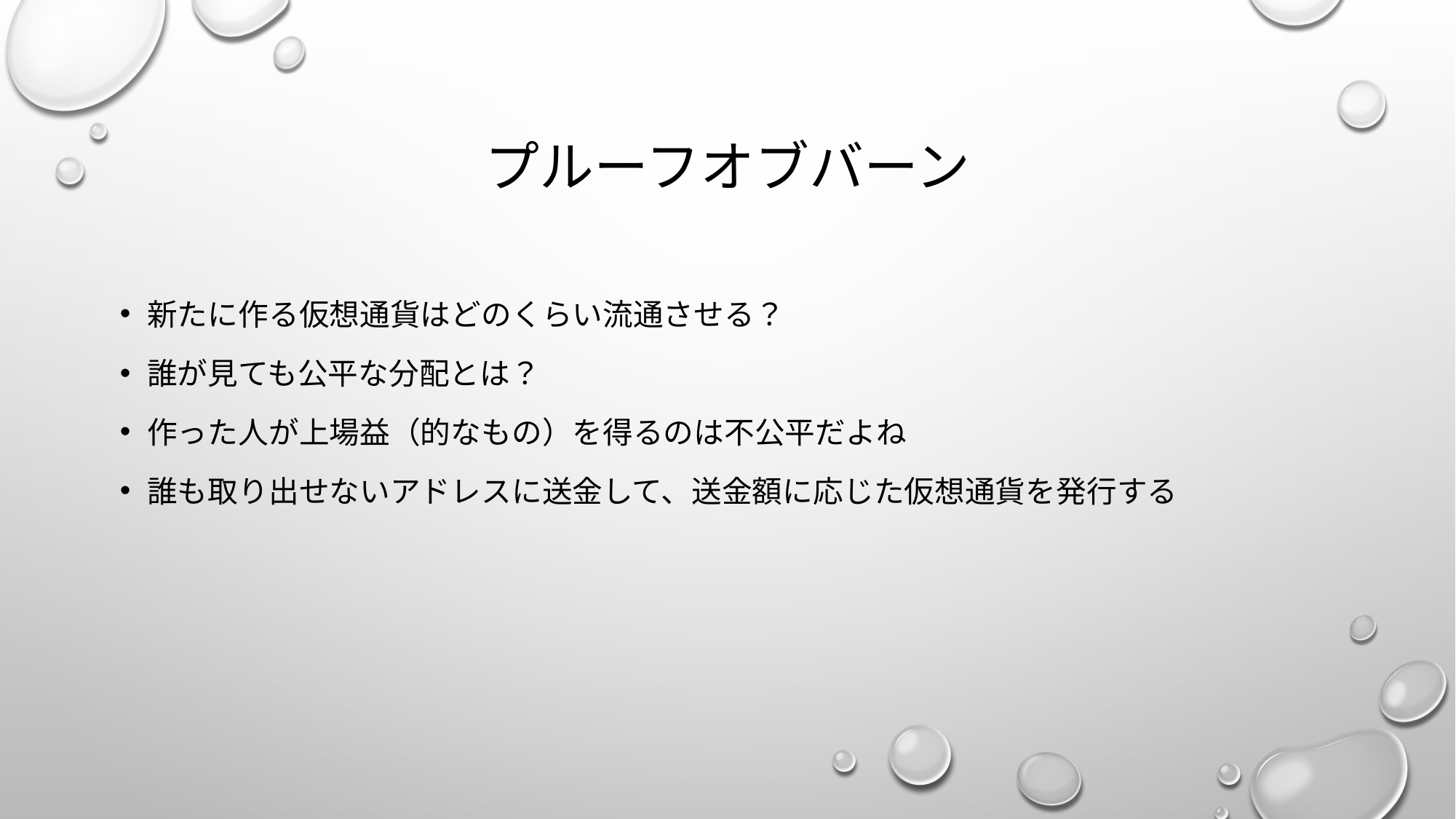

# プルーフオブバーン
新たに作る仮想通貨はどのくらい流通させる？
誰が見ても公平な分配とは？
作った人が上場益（的なもの）を得るのは不公平だよね
誰も取り出せないアドレスに送金して、送金額に応じた仮想通貨を発行する